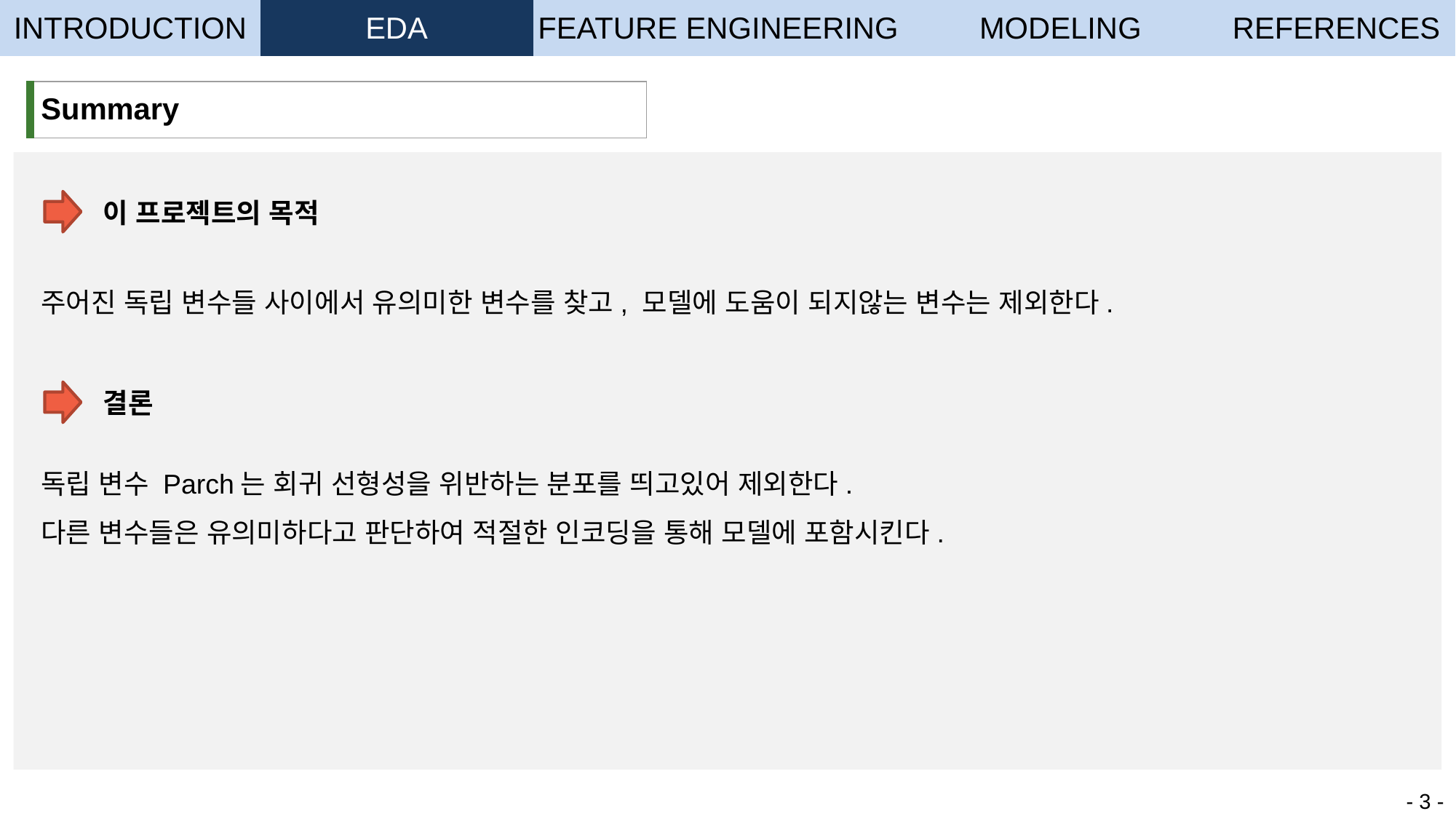

| INTRODUCTION | EDA | FEATURE ENGINEERING | MODELING | REFERENCES |
| --- | --- | --- | --- | --- |
| Summary |
| --- |

이 프로젝트의 목적

주어진 독립 변수들 사이에서 유의미한 변수를 찾고, 모델에 도움이 되지않는 변수는 제외한다.
결론

독립 변수 Parch는 회귀 선형성을 위반하는 분포를 띄고있어 제외한다.
다른 변수들은 유의미하다고 판단하여 적절한 인코딩을 통해 모델에 포함시킨다.
- 3 -